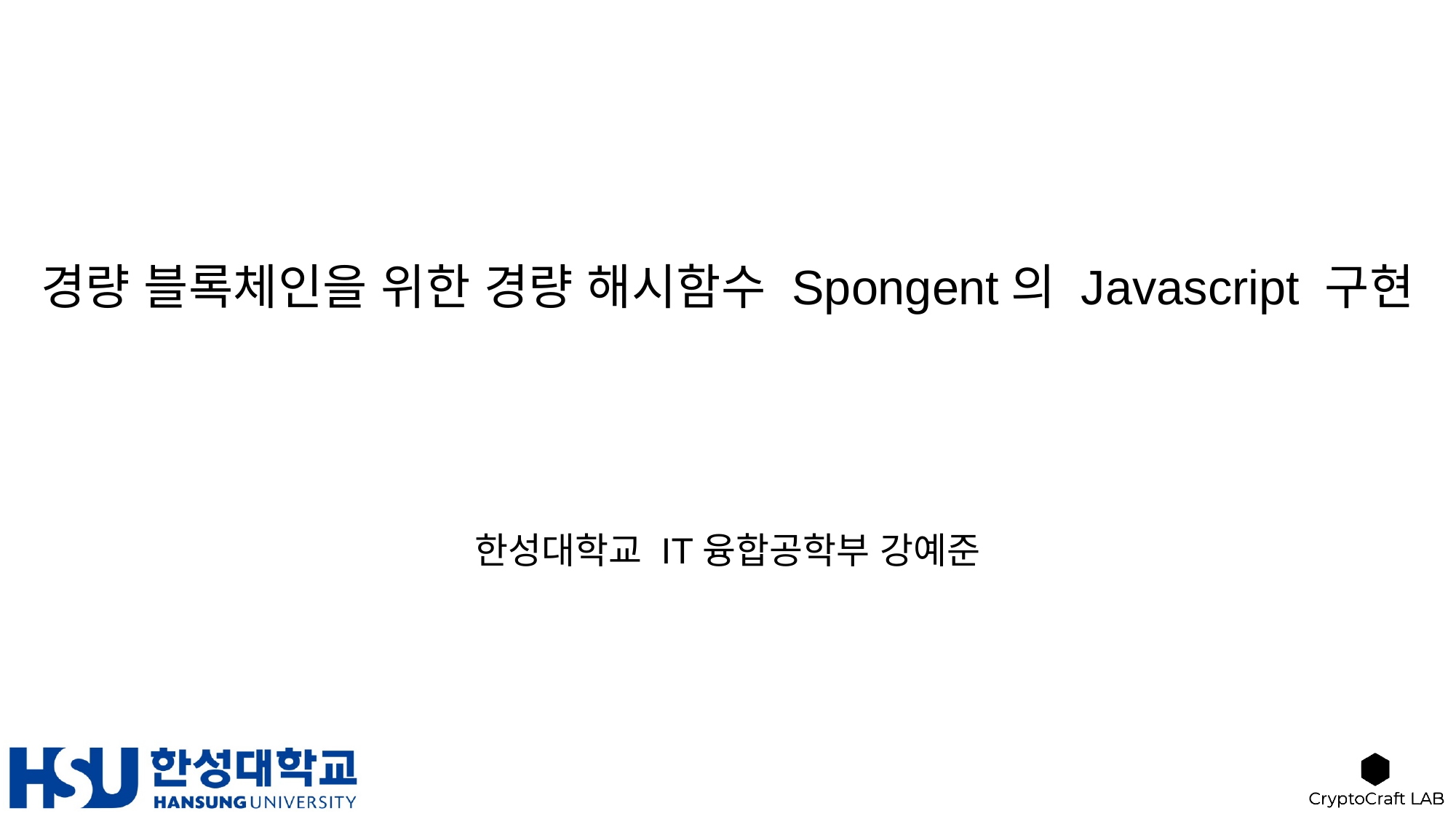

# 경량 블록체인을 위한 경량 해시함수 Spongent의 Javascript 구현
한성대학교 IT융합공학부 강예준